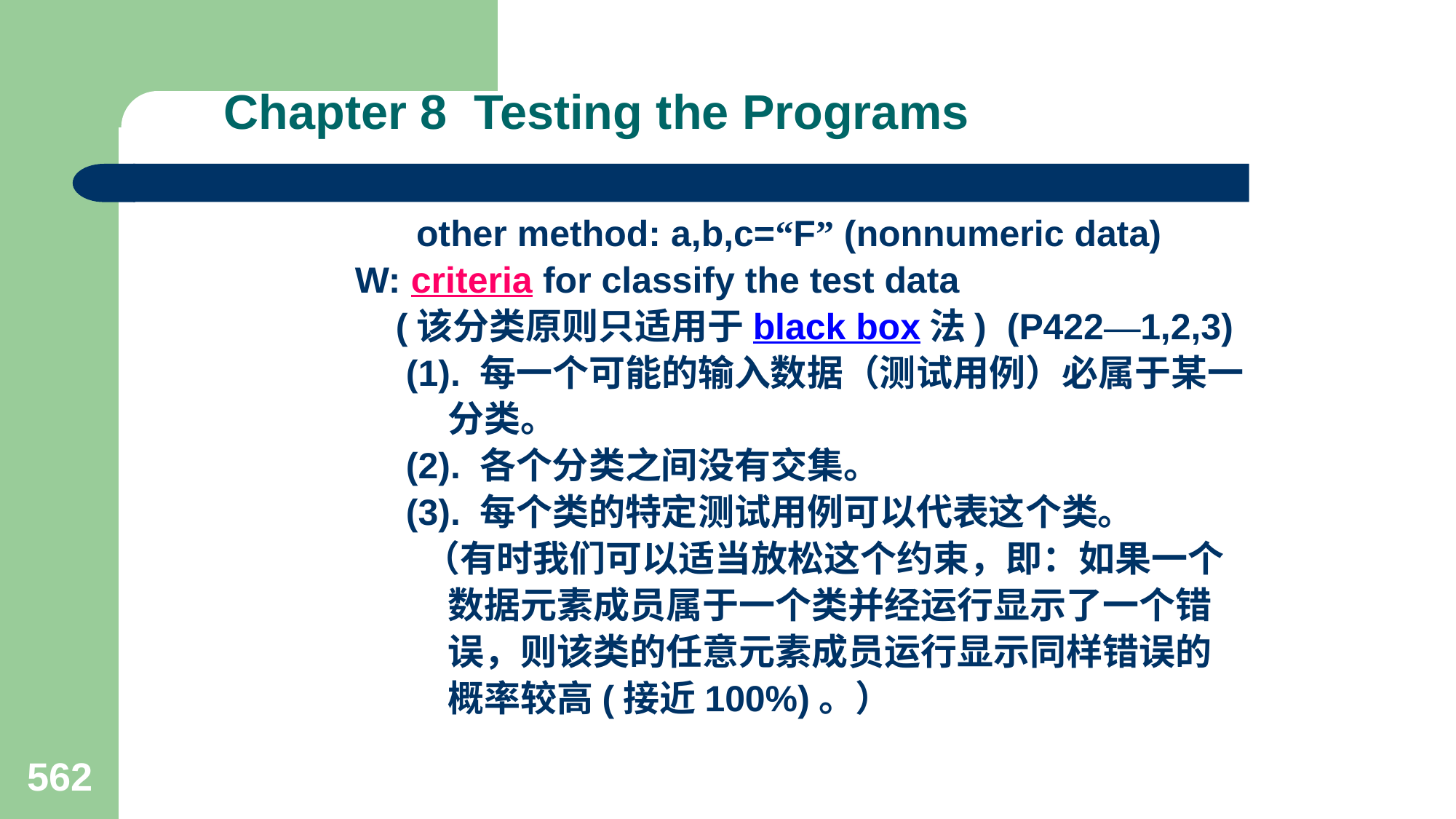

# Chapter 8  Testing the Programs
             other method: a,b,c=“F” (nonnumeric data)
       W: criteria for classify the test data
           (该分类原则只适用于black box法)  (P422—1,2,3)
            (1). 每一个可能的输入数据（测试用例）必属于某一
                   分类。
            (2). 各个分类之间没有交集。
            (3). 每个类的特定测试用例可以代表这个类。
                （有时我们可以适当放松这个约束，即：如果一个
                   数据元素成员属于一个类并经运行显示了一个错
                   误，则该类的任意元素成员运行显示同样错误的
                   概率较高(接近100%)。）

562